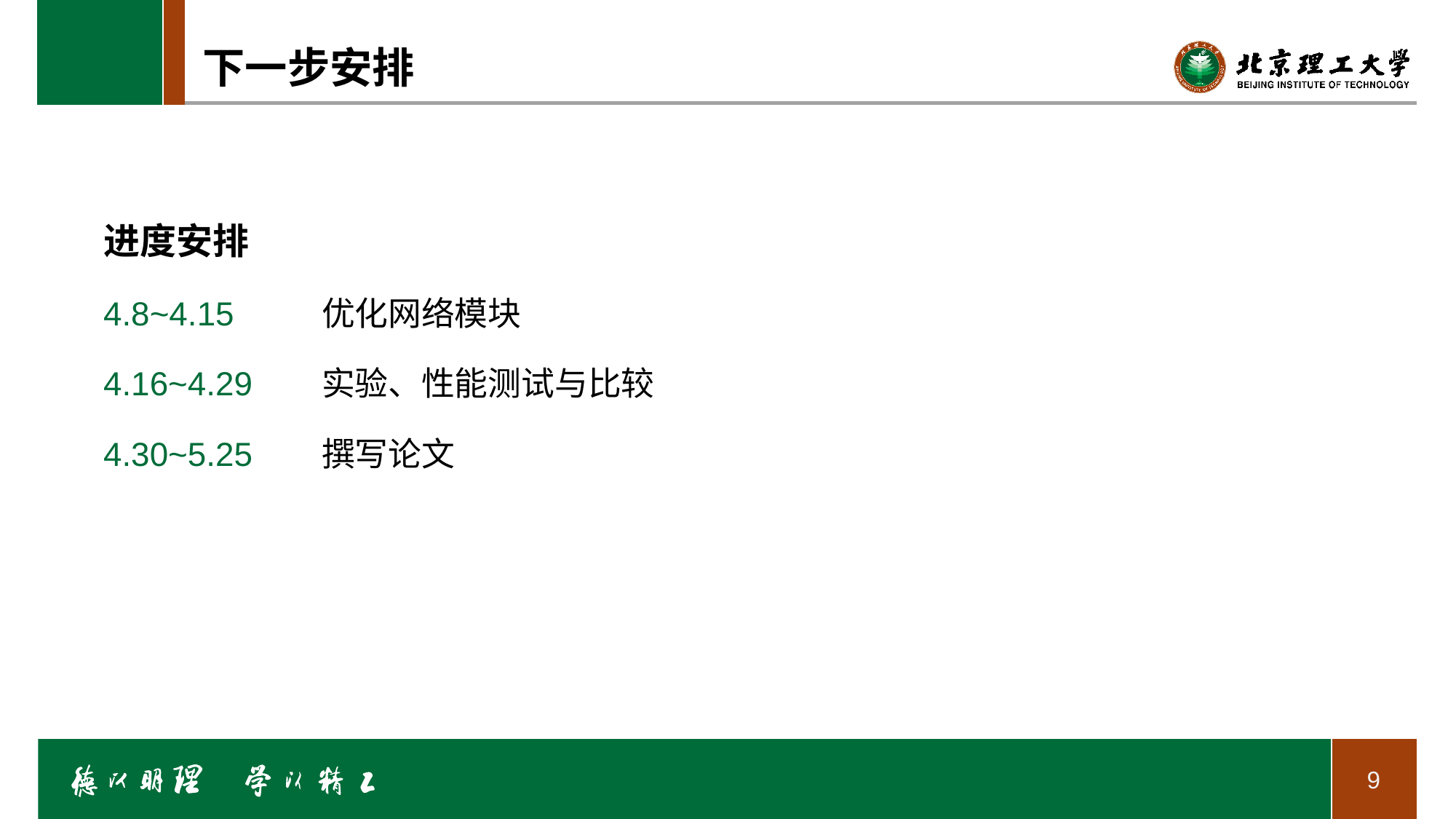

# 下一步安排
进度安排
4.8~4.15	优化网络模块
4.16~4.29	实验、性能测试与比较
4.30~5.25	撰写论文